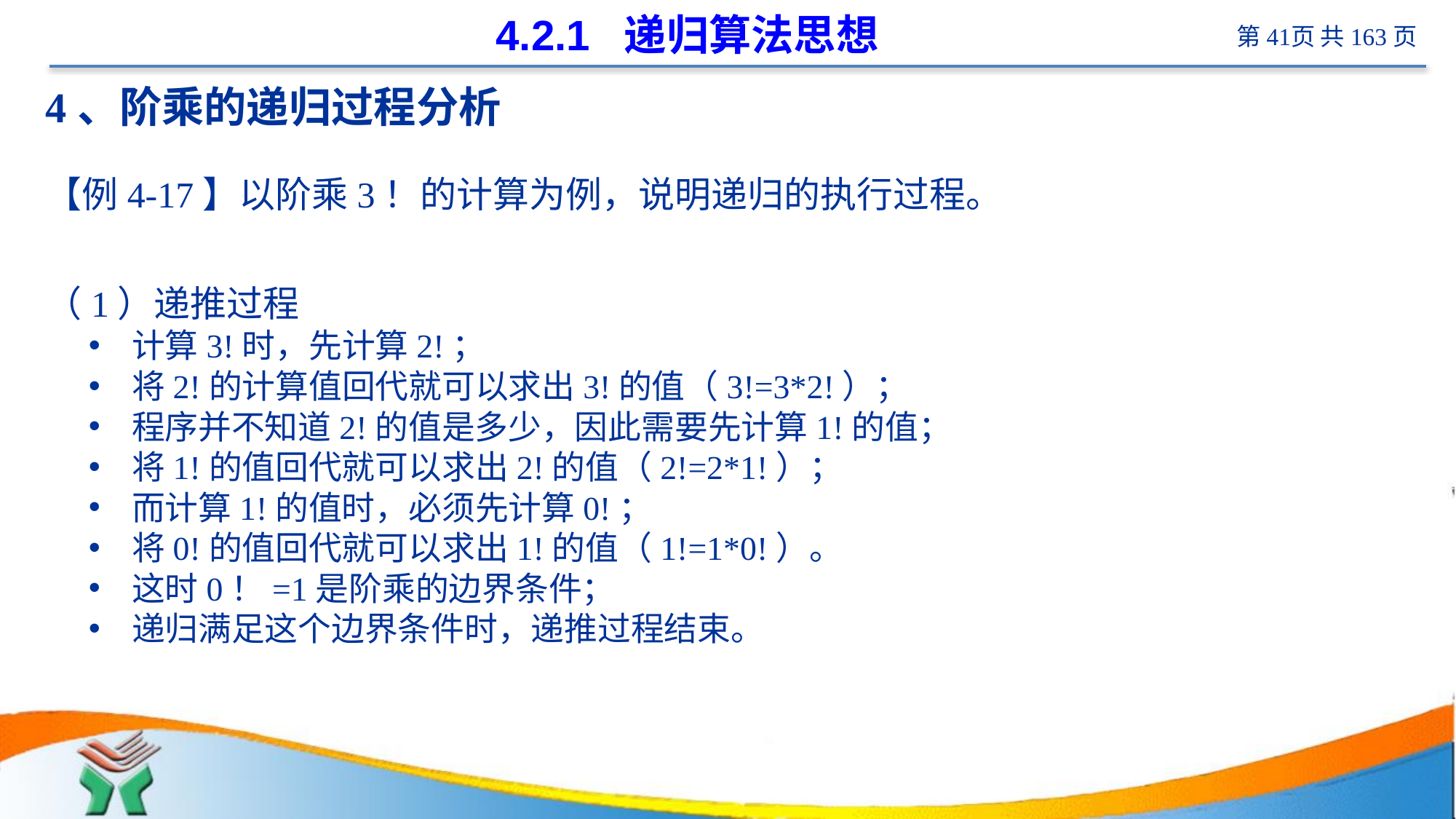

# 4.2.1  递归算法思想
4、阶乘的递归过程分析

【例4-17】以阶乘3！的计算为例，说明递归的执行过程。

（1）递推过程
计算3!时，先计算2!；
将2!的计算值回代就可以求出3!的值（3!=3*2!）；
程序并不知道2!的值是多少，因此需要先计算1!的值；
将1!的值回代就可以求出2!的值（2!=2*1!）；
而计算1!的值时，必须先计算0!；
将0!的值回代就可以求出1!的值（1!=1*0!）。
这时0！=1是阶乘的边界条件；
递归满足这个边界条件时，递推过程结束。